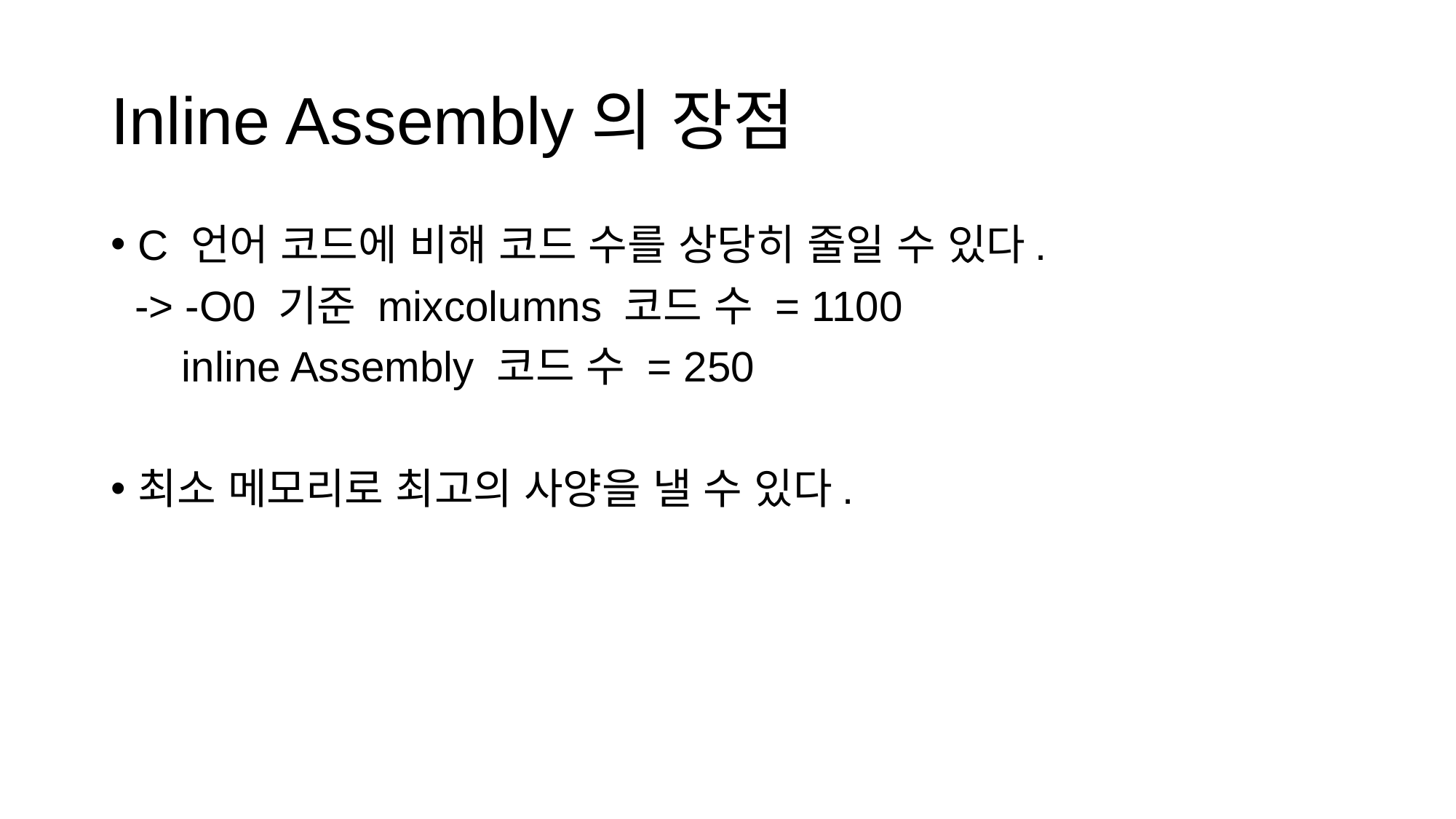

# Inline Assembly의 장점
C 언어 코드에 비해 코드 수를 상당히 줄일 수 있다.
  -> -O0 기준 mixcolumns 코드 수 = 1100
      inline Assembly 코드 수 = 250

최소 메모리로 최고의 사양을 낼 수 있다.